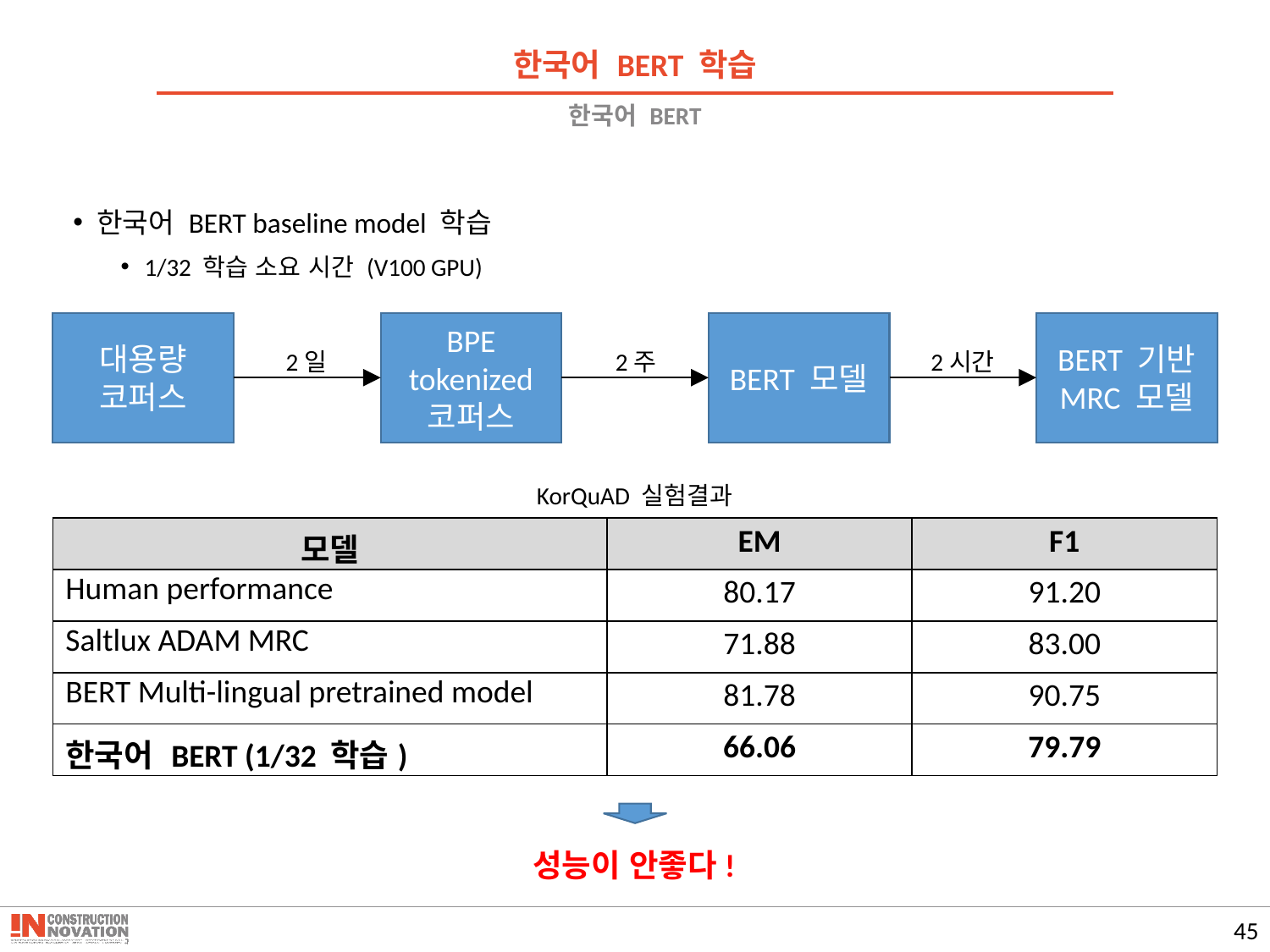

한국어 BERT 학습
# 한국어 BERT

한국어 BERT baseline model 학습
1/32 학습 소요 시간 (V100 GPU)

대용량
코퍼스
BPE
tokenized
코퍼스
BERT 모델
BERT 기반
MRC 모델
2일
2주
2시간
KorQuAD 실험결과
| 모델 | EM | F1 |
| --- | --- | --- |
| Human performance | 80.17 | 91.20 |
| Saltlux ADAM MRC | 71.88 | 83.00 |
| BERT Multi-lingual pretrained model | 81.78 | 90.75 |
| 한국어 BERT (1/32 학습) | 66.06 | 79.79 |

성능이 안좋다!